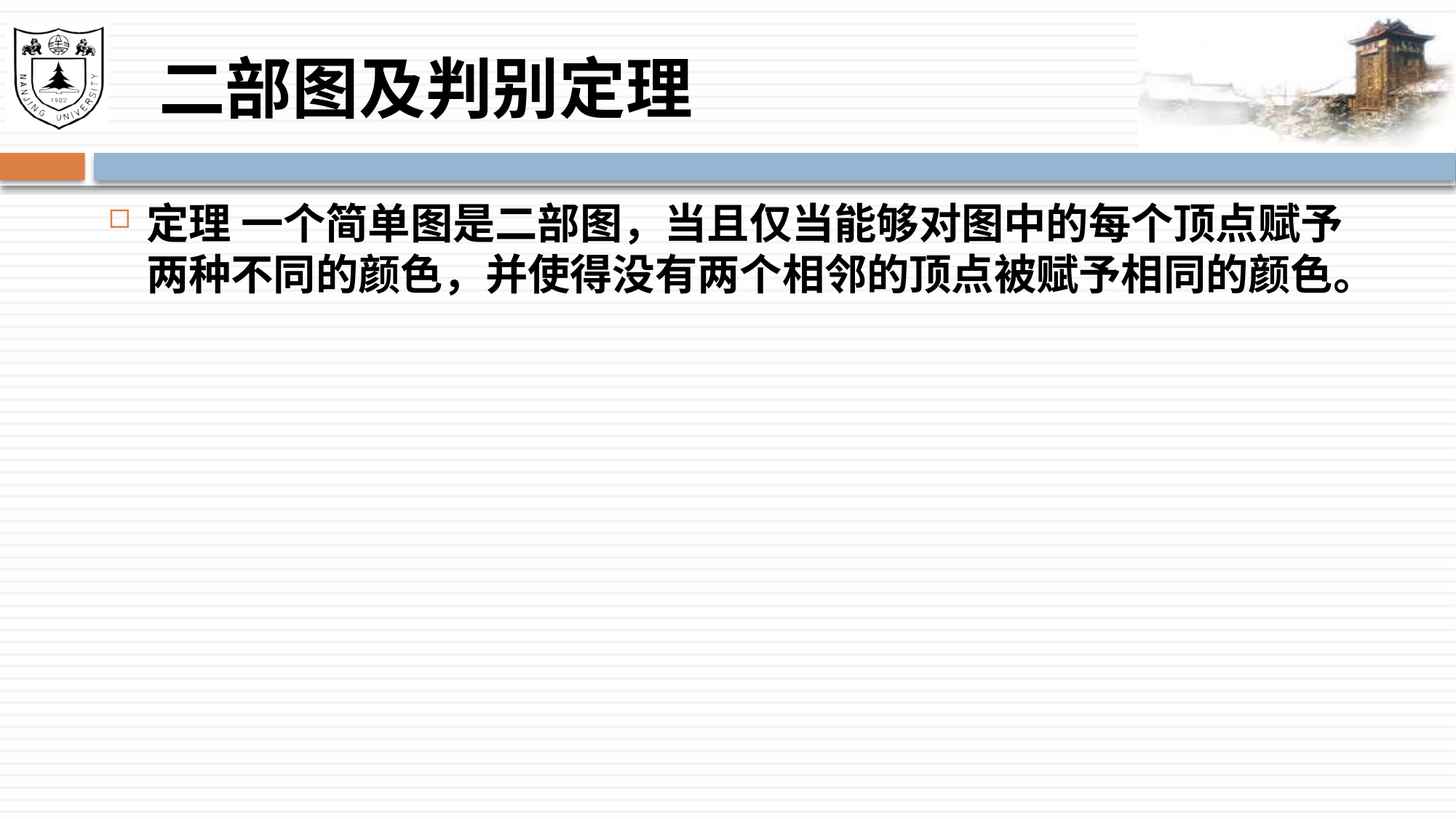

# 二部图及判别定理
定理 一个简单图是二部图，当且仅当能够对图中的每个顶点赋予两种不同的颜色，并使得没有两个相邻的顶点被赋予相同的颜色。